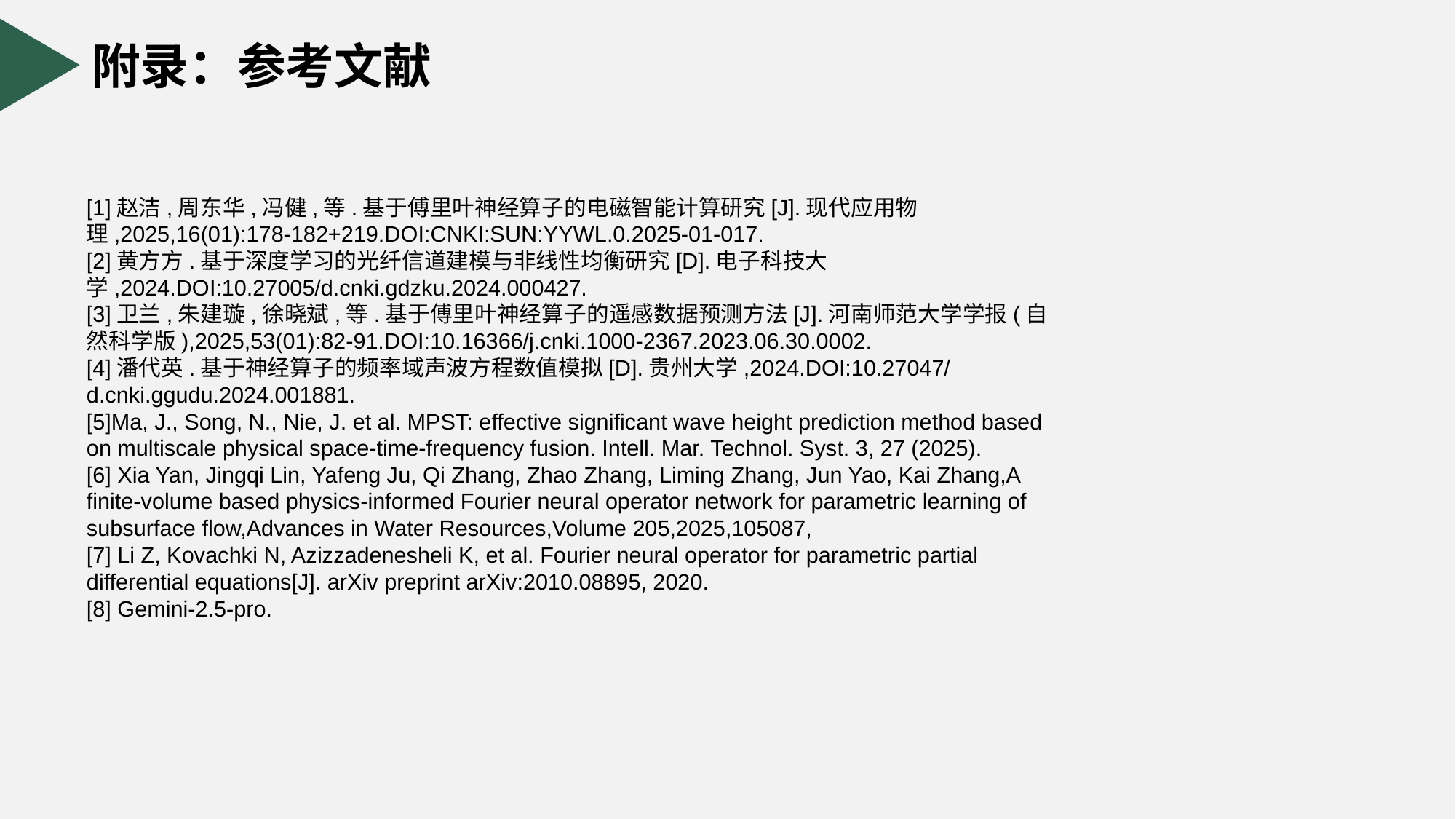

附录：参考文献
[1]赵洁,周东华,冯健,等.基于傅里叶神经算子的电磁智能计算研究[J].现代应用物理,2025,16(01):178-182+219.DOI:CNKI:SUN:YYWL.0.2025-01-017.
[2]黄方方.基于深度学习的光纤信道建模与非线性均衡研究[D].电子科技大学,2024.DOI:10.27005/d.cnki.gdzku.2024.000427.
[3]卫兰,朱建璇,徐晓斌,等.基于傅里叶神经算子的遥感数据预测方法[J].河南师范大学学报(自然科学版),2025,53(01):82-91.DOI:10.16366/j.cnki.1000-2367.2023.06.30.0002.
[4]潘代英.基于神经算子的频率域声波方程数值模拟[D].贵州大学,2024.DOI:10.27047/d.cnki.ggudu.2024.001881.
[5]Ma, J., Song, N., Nie, J. et al. MPST: effective significant wave height prediction method based on multiscale physical space-time-frequency fusion. Intell. Mar. Technol. Syst. 3, 27 (2025).
[6] Xia Yan, Jingqi Lin, Yafeng Ju, Qi Zhang, Zhao Zhang, Liming Zhang, Jun Yao, Kai Zhang,A finite-volume based physics-informed Fourier neural operator network for parametric learning of subsurface flow,Advances in Water Resources,Volume 205,2025,105087,
[7] Li Z, Kovachki N, Azizzadenesheli K, et al. Fourier neural operator for parametric partial differential equations[J]. arXiv preprint arXiv:2010.08895, 2020.
[8] Gemini-2.5-pro.